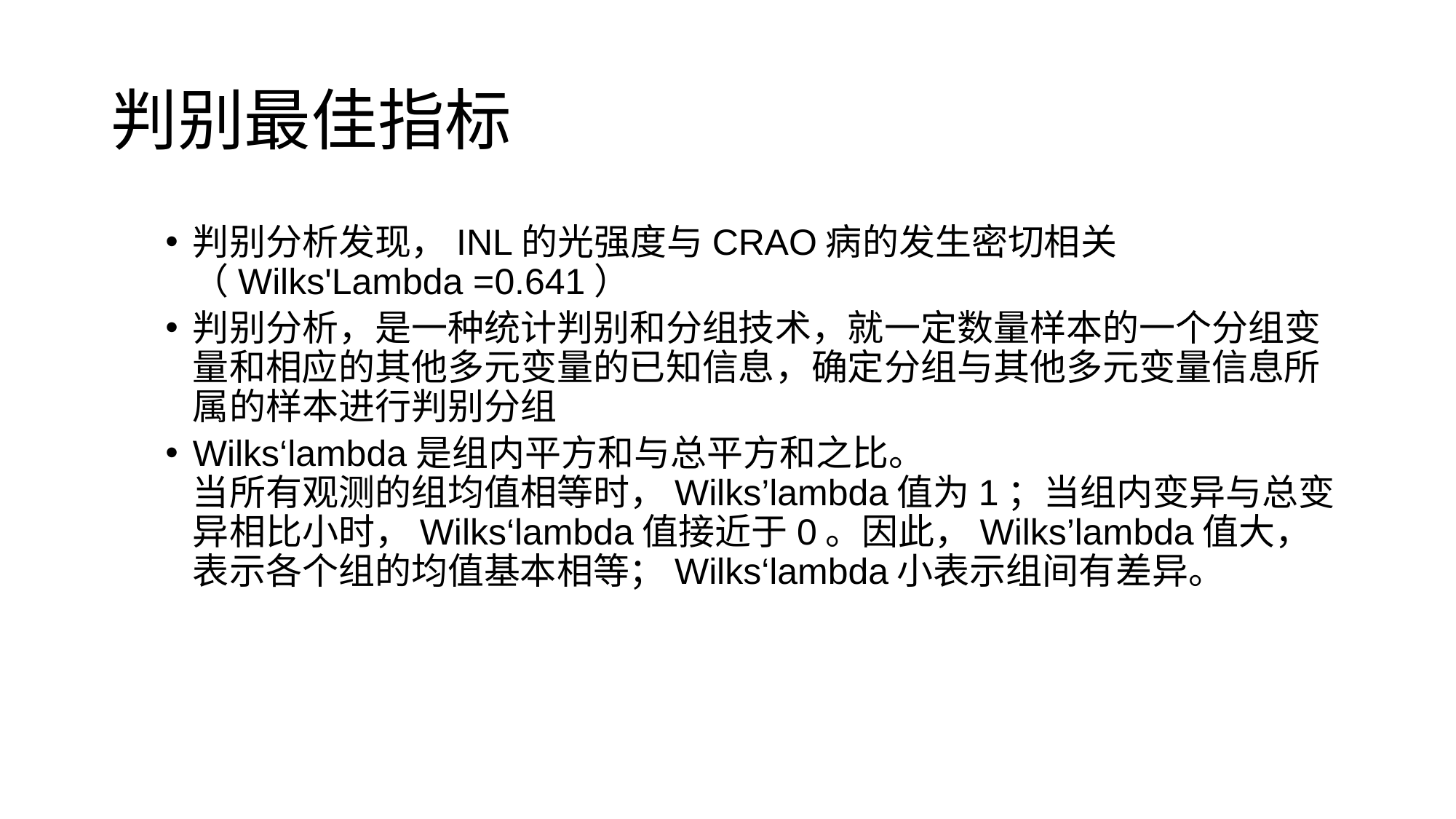

# 判别最佳指标
判别分析发现，INL的光强度与CRAO病的发生密切相关（Wilks'Lambda =0.641）
判别分析，是一种统计判别和分组技术，就一定数量样本的一个分组变量和相应的其他多元变量的已知信息，确定分组与其他多元变量信息所属的样本进行判别分组
Wilks‘lambda是组内平方和与总平方和之比。
当所有观测的组均值相等时，Wilks’lambda值为1；当组内变异与总变异相比小时，Wilks‘lambda值接近于0。因此，Wilks’lambda值大，表示各个组的均值基本相等；Wilks‘lambda小表示组间有差异。